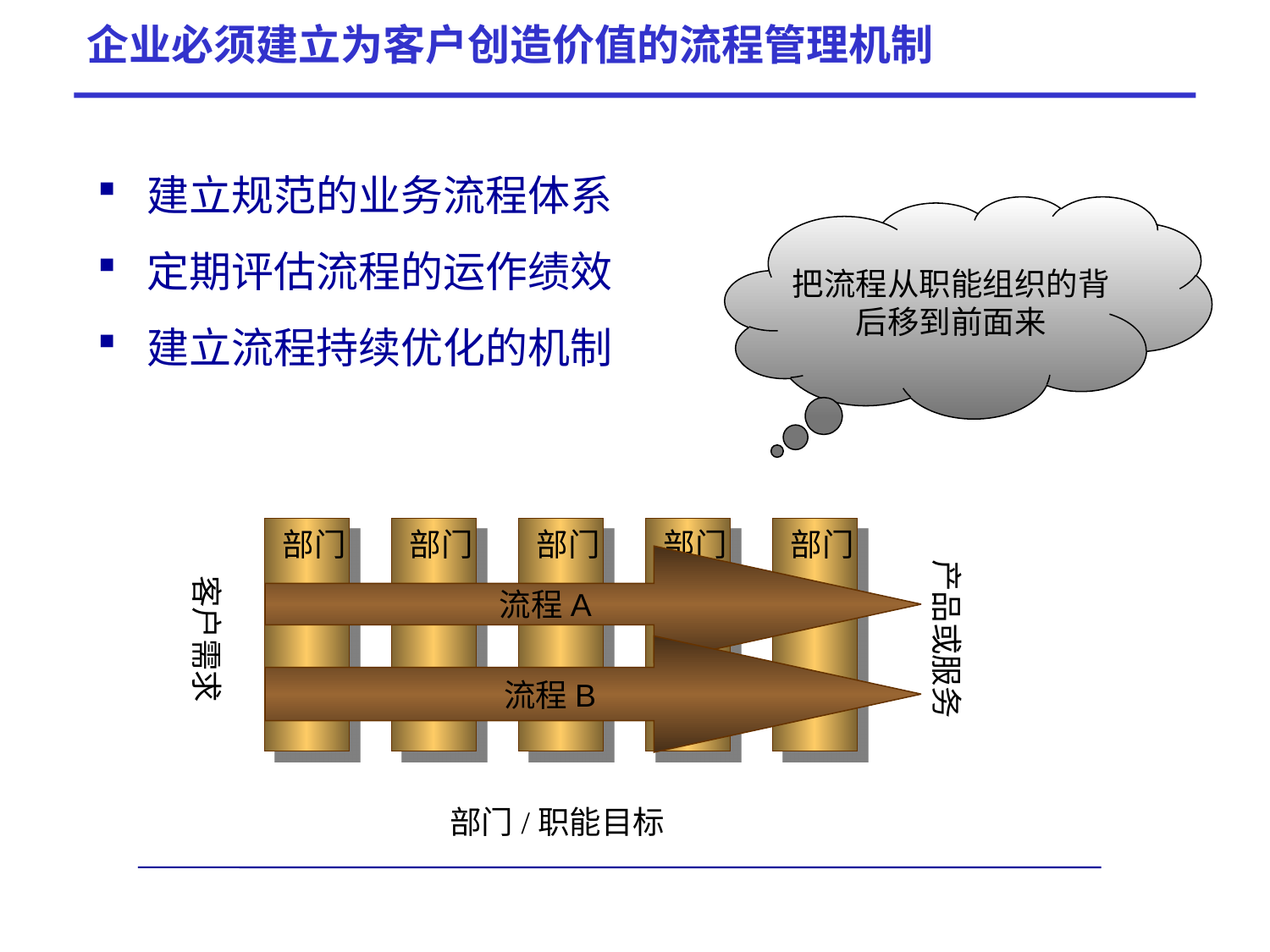

企业必须建立为客户创造价值的流程管理机制
 建立规范的业务流程体系
 定期评估流程的运作绩效
 建立流程持续优化的机制
把流程从职能组织的背后移到前面来
 部门
 部门
 部门
 部门
 部门
流程A
产品或服务
客户需求
    流程B
部门/职能目标